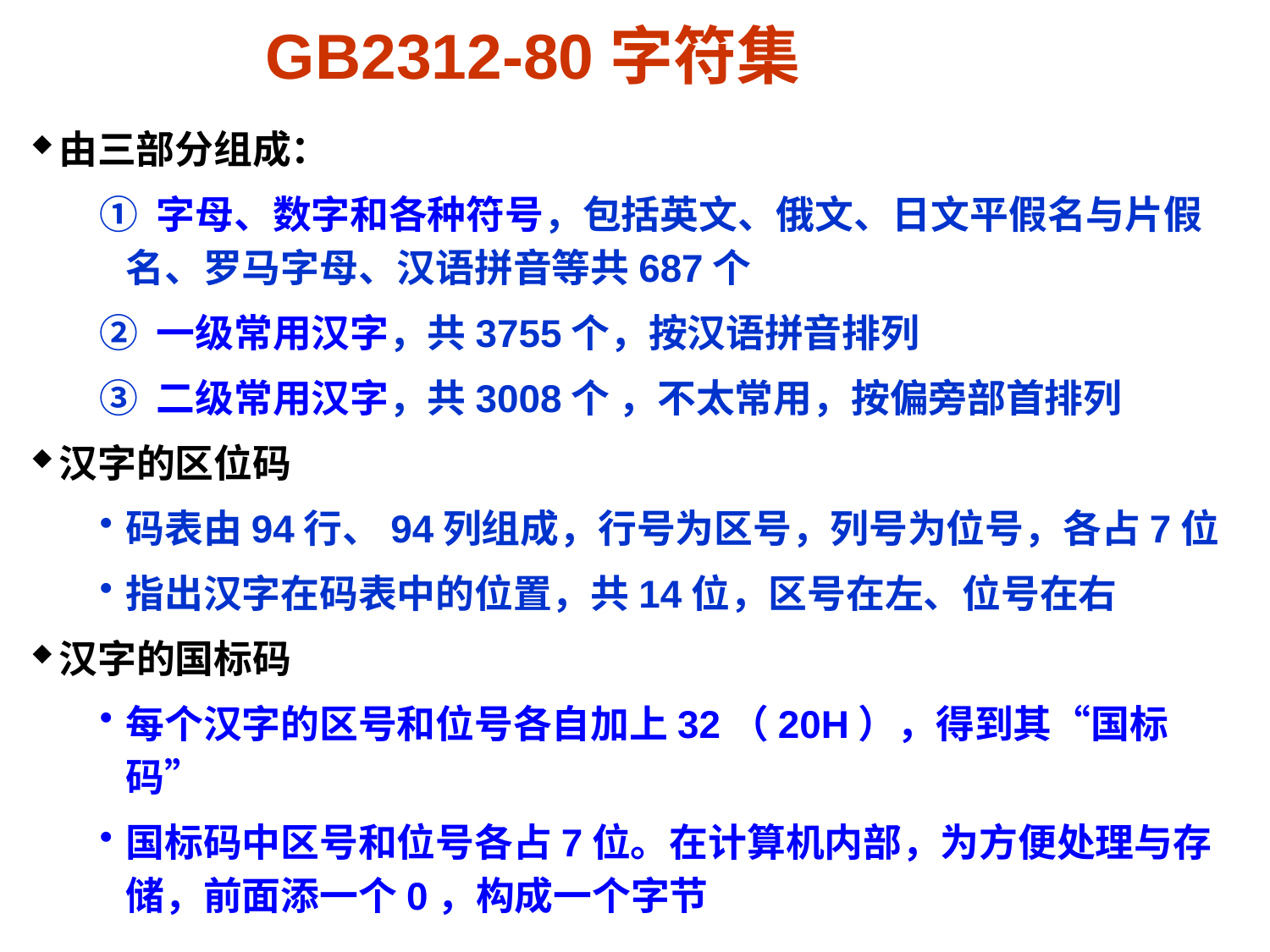

# GB2312-80字符集
由三部分组成：
① 字母、数字和各种符号，包括英文、俄文、日文平假名与片假名、罗马字母、汉语拼音等共687个
② 一级常用汉字，共3755个，按汉语拼音排列
③ 二级常用汉字，共3008个 ，不太常用，按偏旁部首排列
汉字的区位码
码表由94行、94列组成，行号为区号，列号为位号，各占7位
指出汉字在码表中的位置，共14位，区号在左、位号在右
汉字的国标码
每个汉字的区号和位号各自加上32（20H），得到其“国标码”
国标码中区号和位号各占7位。在计算机内部，为方便处理与存储，前面添一个0，构成一个字节